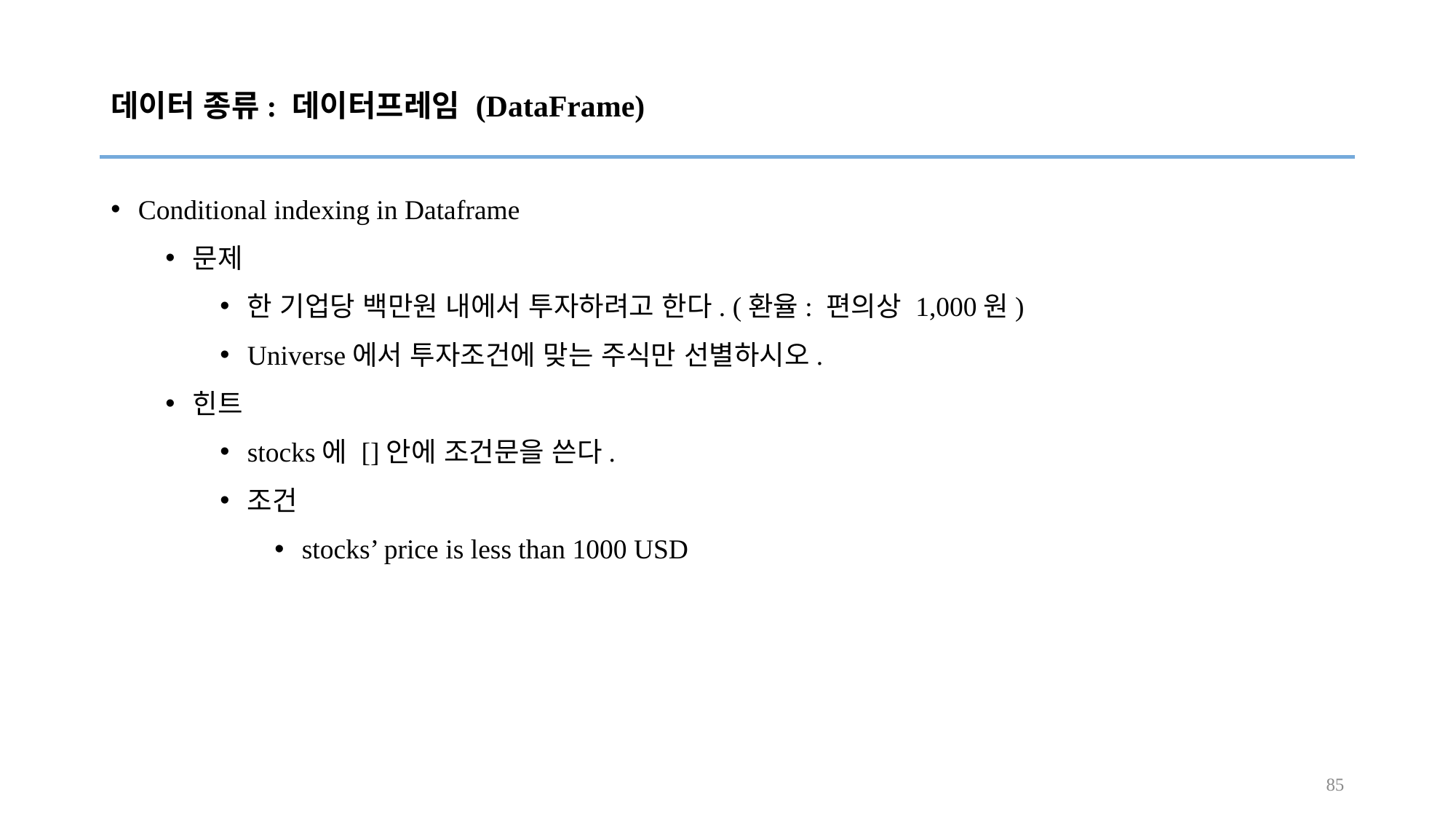

# 데이터 종류: 데이터프레임 (DataFrame)
Conditional indexing in Dataframe
문제
한 기업당 백만원 내에서 투자하려고 한다. (환율: 편의상 1,000원)
Universe에서 투자조건에 맞는 주식만 선별하시오.
힌트
stocks에 []안에 조건문을 쓴다.
조건
stocks’ price is less than 1000 USD
85